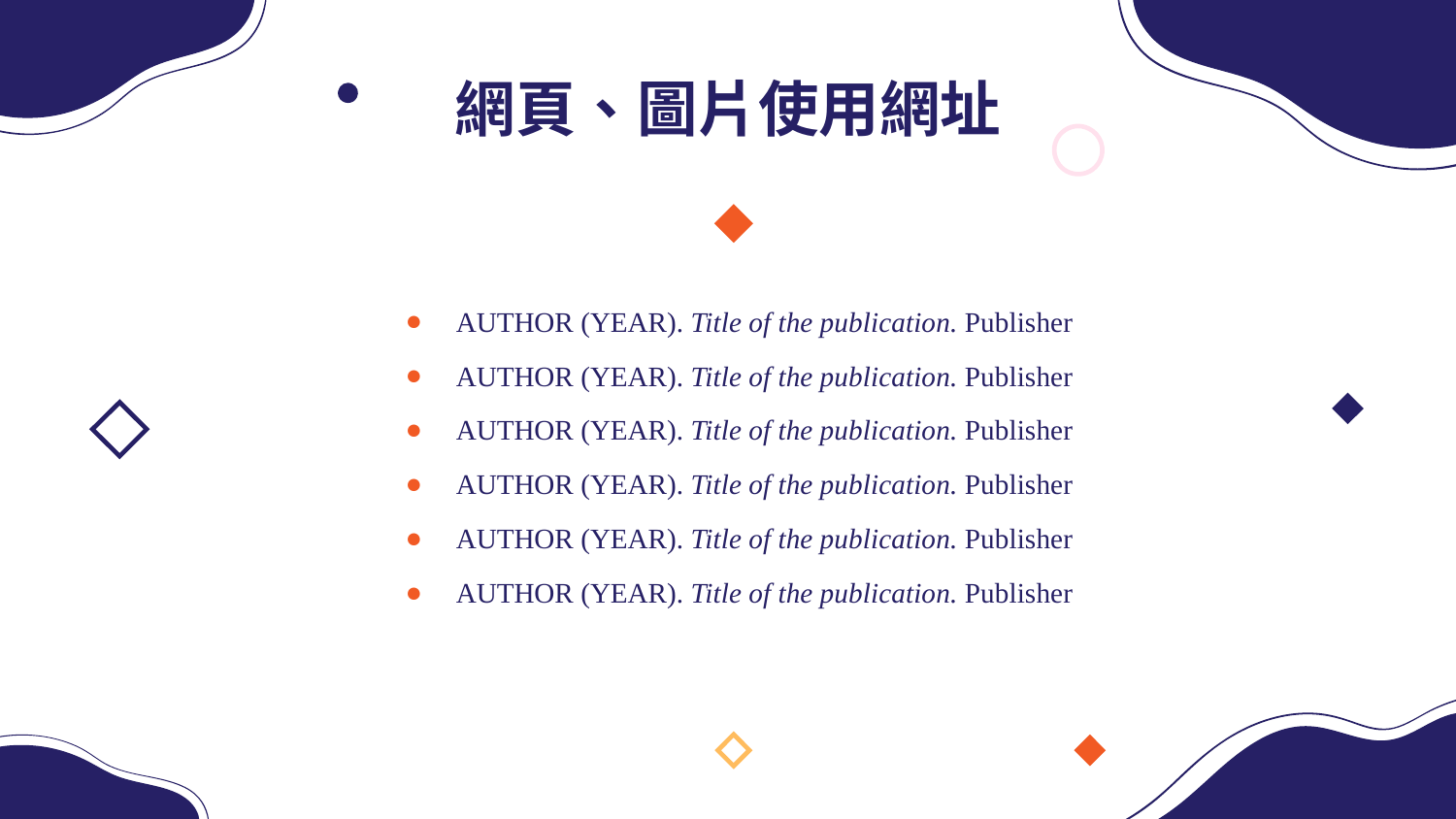

# 網頁、圖片使用網址
AUTHOR (YEAR). Title of the publication. Publisher
AUTHOR (YEAR). Title of the publication. Publisher
AUTHOR (YEAR). Title of the publication. Publisher
AUTHOR (YEAR). Title of the publication. Publisher
AUTHOR (YEAR). Title of the publication. Publisher
AUTHOR (YEAR). Title of the publication. Publisher